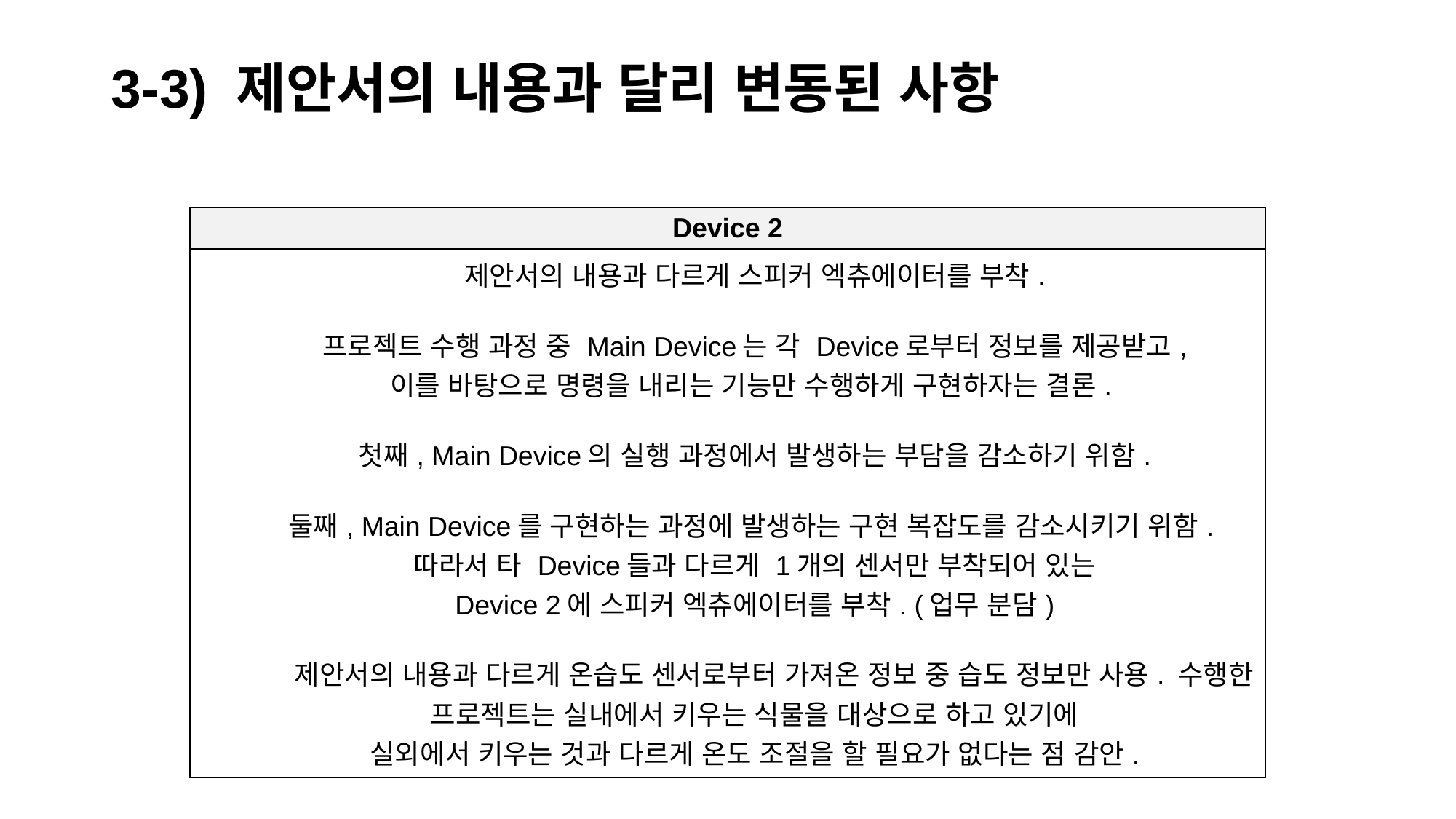

# 3-3) 제안서의 내용과 달리 변동된 사항
| Device 2 |
| --- |
| 제안서의 내용과 다르게 스피커 엑츄에이터를 부착. 프로젝트 수행 과정 중 Main Device는 각 Device로부터 정보를 제공받고, 이를 바탕으로 명령을 내리는 기능만 수행하게 구현하자는 결론. 첫째, Main Device의 실행 과정에서 발생하는 부담을 감소하기 위함. 둘째, Main Device를 구현하는 과정에 발생하는 구현 복잡도를 감소시키기 위함. 따라서 타 Device들과 다르게 1개의 센서만 부착되어 있는 Device 2에 스피커 엑츄에이터를 부착. (업무 분담) 제안서의 내용과 다르게 온습도 센서로부터 가져온 정보 중 습도 정보만 사용. 수행한 프로젝트는 실내에서 키우는 식물을 대상으로 하고 있기에 실외에서 키우는 것과 다르게 온도 조절을 할 필요가 없다는 점 감안. |